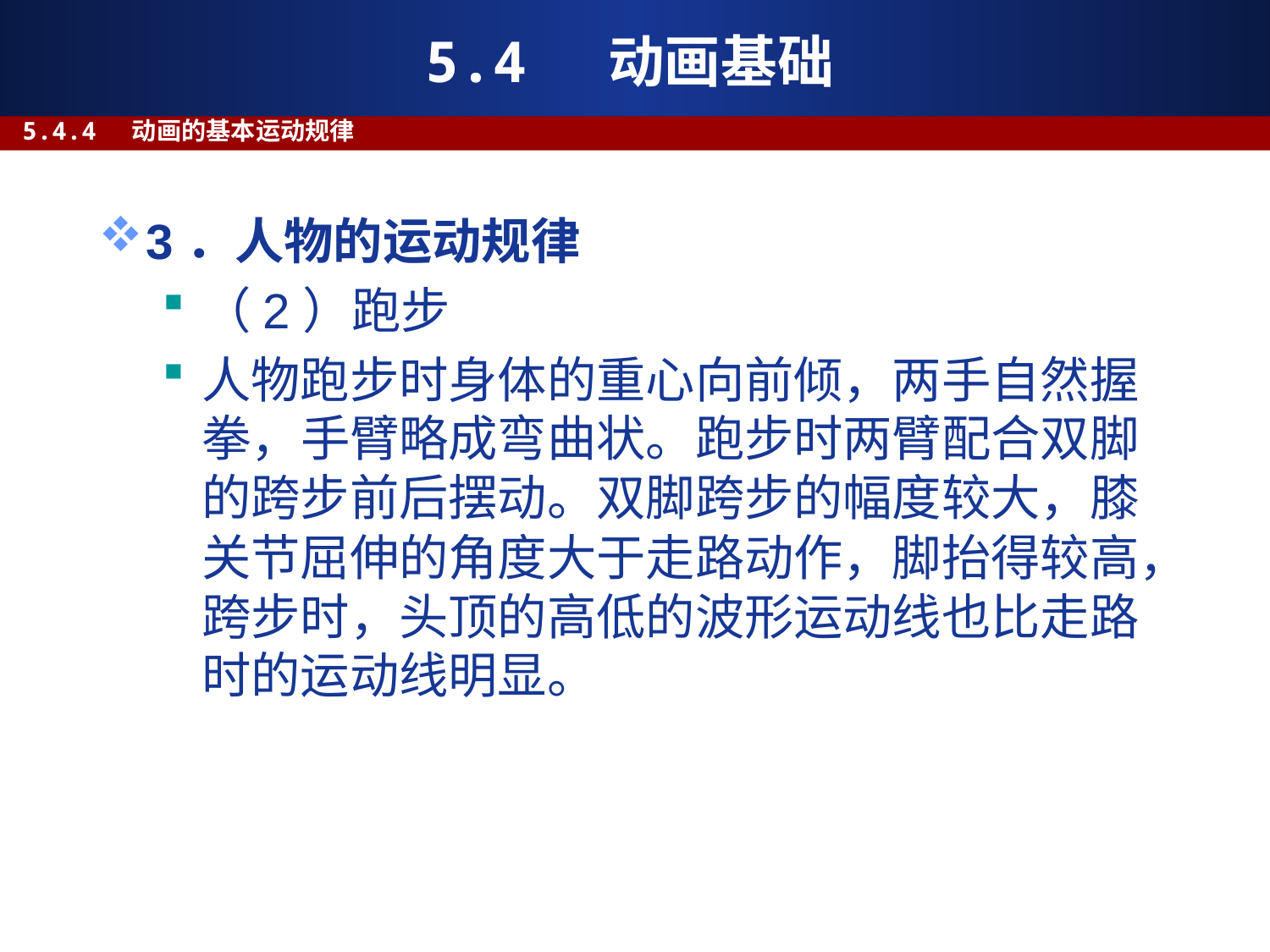

# 5.4  动画基础
5.4.4  动画的基本运动规律
3．人物的运动规律
（2）跑步
人物跑步时身体的重心向前倾，两手自然握拳，手臂略成弯曲状。跑步时两臂配合双脚的跨步前后摆动。双脚跨步的幅度较大，膝关节屈伸的角度大于走路动作，脚抬得较高，跨步时，头顶的高低的波形运动线也比走路时的运动线明显。